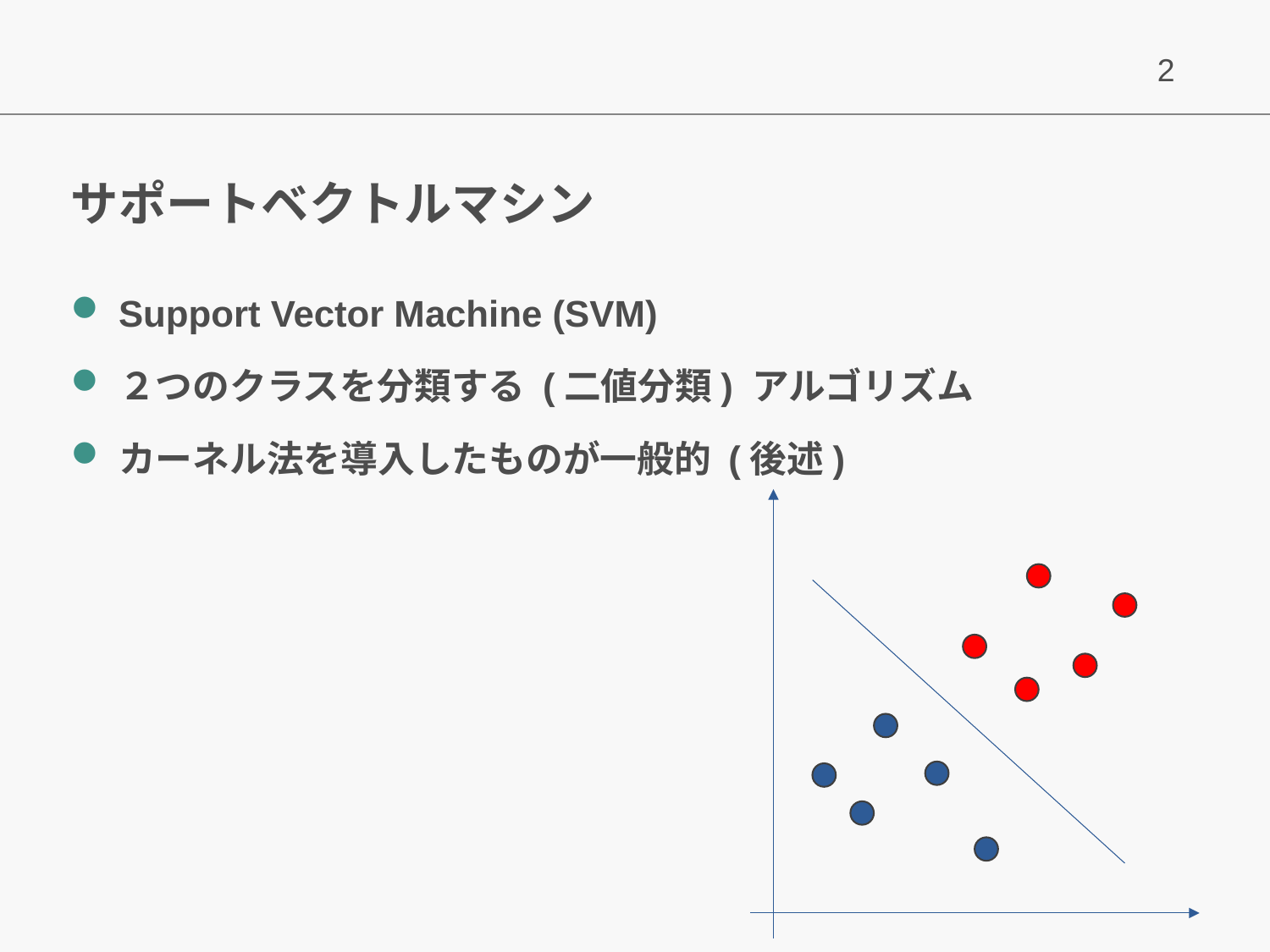

# サポートベクトルマシン
Support Vector Machine (SVM)
２つのクラスを分類する (二値分類) アルゴリズム
カーネル法を導入したものが一般的 (後述)